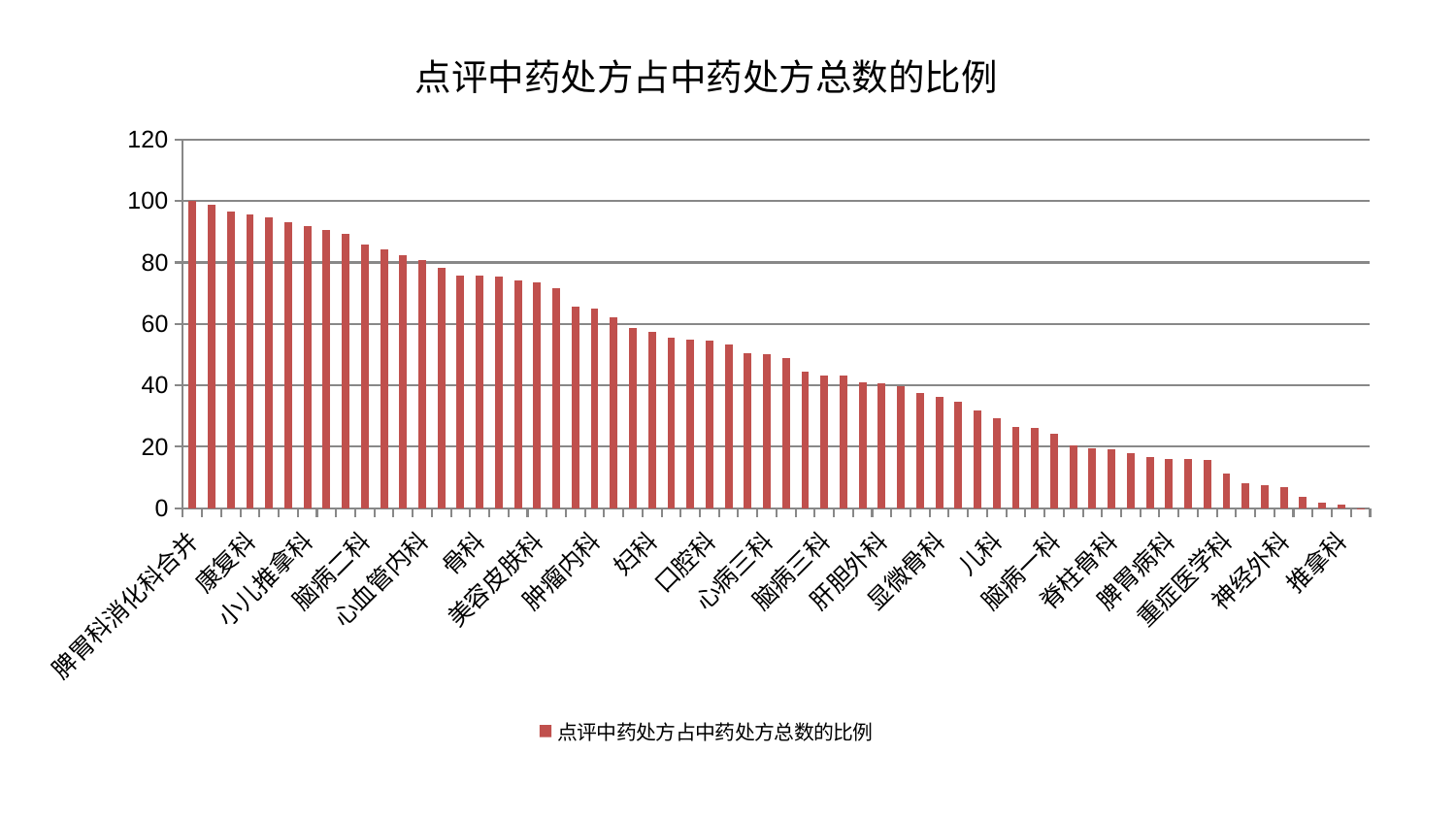

### Chart: 点评中药处方占中药处方总数的比例

| Category | 点评中药处方占中药处方总数的比例 |
|---|---|
| 脾胃科消化科合并 | 100.00000000000001 |
| 微创骨科 | 98.89231041214029 |
| 耳鼻喉科 | 96.66185024154755 |
| 康复科 | 95.60841408595769 |
| 肾病科 | 94.7333090360529 |
| 肾脏内科 | 93.20538183812332 |
| 小儿推拿科 | 91.85001684739946 |
| 乳腺甲状腺外科 | 90.6576388375568 |
| 胸外科 | 89.34981809605043 |
| 脑病二科 | 85.89680329122237 |
| 呼吸内科 | 84.34495142164431 |
| 男科 | 82.35943941037195 |
| 心血管内科 | 80.87095699630387 |
| 周围血管科 | 78.18784447617037 |
| 心病四科 | 75.8841415223406 |
| 骨科 | 75.78183675020296 |
| 妇科妇二科合并 | 75.3435887884485 |
| 小儿骨科 | 74.0741723097607 |
| 美容皮肤科 | 73.43712929212458 |
| 泌尿外科 | 71.57360365712827 |
| 综合内科 | 65.57600845828613 |
| 肿瘤内科 | 65.06203788695531 |
| 心病二科 | 62.06843352169105 |
| 皮肤科 | 58.80413715267269 |
| 妇科 | 57.43449788443163 |
| 肝病科 | 55.384977640596176 |
| 针灸科 | 54.947698487595005 |
| 口腔科 | 54.68197970560907 |
| 治未病中心 | 53.35835559924408 |
| 消化内科 | 50.47907963307746 |
| 心病三科 | 50.077988174167274 |
| 内分泌科 | 49.058171516083334 |
| 中医外治中心 | 44.59104589481373 |
| 脑病三科 | 43.151370701789716 |
| 肛肠科 | 43.083649101222484 |
| 风湿病科 | 40.97045181566467 |
| 肝胆外科 | 40.54855611837973 |
| 产科 | 39.60768418126331 |
| 心病一科 | 37.37437345328795 |
| 显微骨科 | 36.14863888217179 |
| 神经内科 | 34.58696881535218 |
| 眼科 | 31.679509597361903 |
| 儿科 | 29.354269698046117 |
| 东区重症医学科 | 26.511632033078566 |
| 普通外科 | 26.04851598345654 |
| 脑病一科 | 24.263985696732256 |
| 西区重症医学科 | 20.559443669837037 |
| 身心医学科 | 19.40333363915627 |
| 脊柱骨科 | 19.214997493707244 |
| 运动损伤骨科 | 17.85204561548229 |
| 创伤骨科 | 16.536231113141465 |
| 脾胃病科 | 16.11121126125881 |
| 关节骨科 | 16.039931003653265 |
| 东区肾病科 | 15.807417386550489 |
| 重症医学科 | 11.23168149659625 |
| 老年医学科 | 8.057308831614527 |
| 妇二科 | 7.47324828538207 |
| 神经外科 | 6.958750526166805 |
| 中医经典科 | 3.5686517016954244 |
| 血液科 | 1.800848306465831 |
| 推拿科 | 1.3131802766093625 |
| 医院 | 0.011419256369900094 |
22